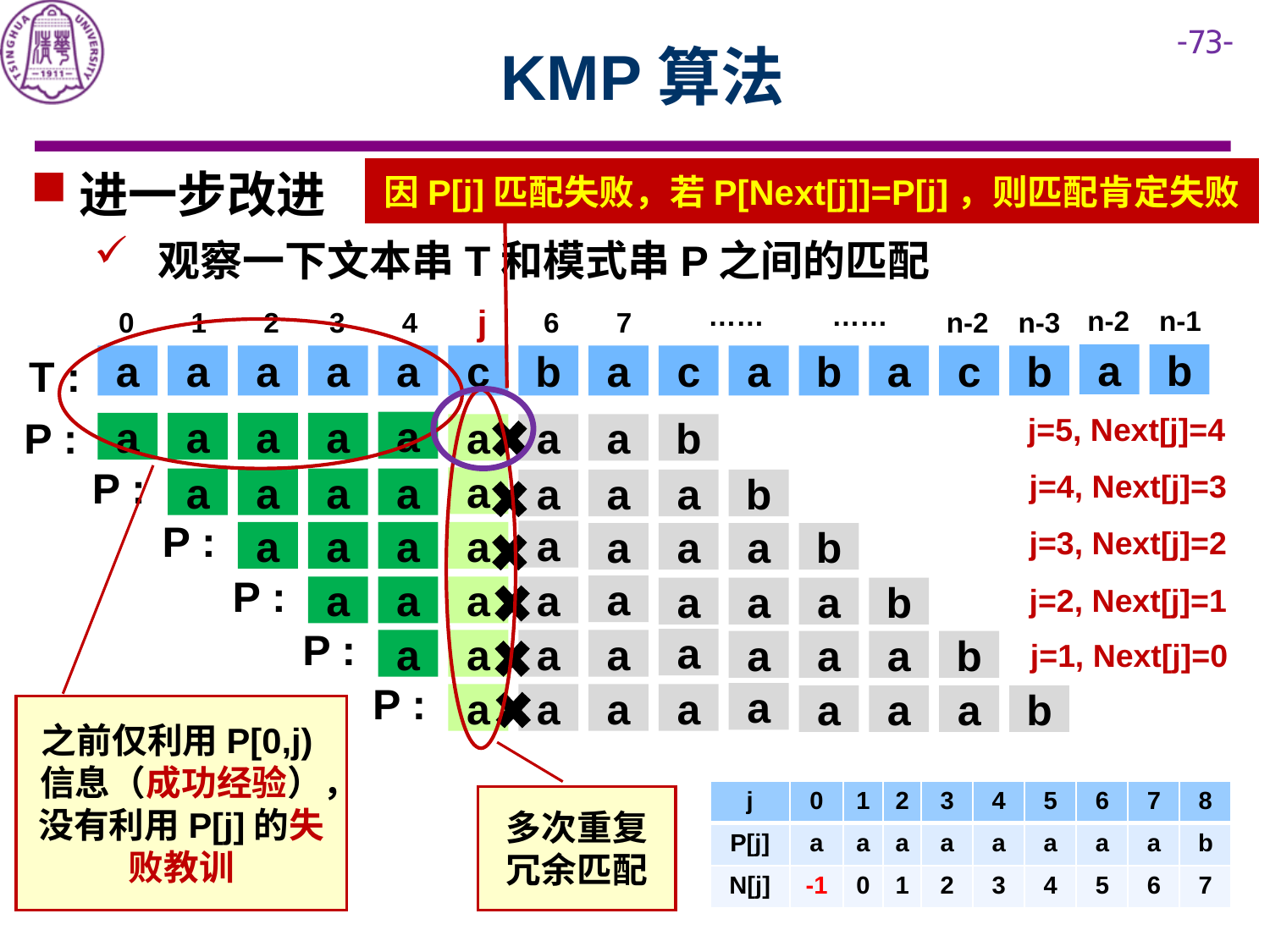

# KMP算法
进一步改进
观察一下文本串T和模式串P之间的匹配
因P[j]匹配失败，若P[Next[j]]=P[j]，则匹配肯定失败
……
……
n-2
n-1
0
1
2
3
4
j
6
7
n-2
n-3

T :
a
b
a
a
a
a
a
c
b
a
c
a
b
a
c
b

j=5, Next[j]=4

a
P :
a
a
a
a
a
a
a
b
j=4, Next[j]=3
P :
a
a
a
a
a
a
a
a
b

P :
j=3, Next[j]=2
a
a
a
a
a
a
a
a
b

P :
j=2, Next[j]=1
a

a
a
a
a
a
a
a
b
P :
a
j=1, Next[j]=0
a
a
a
a
a
a
a
b

P :

a
a
a
a
a
a
a
a
b
之前仅利用P[0,j)信息（成功经验），没有利用P[j]的失败教训
| j | 0 | 1 | 2 | 3 | 4 | 5 | 6 | 7 | 8 |
| --- | --- | --- | --- | --- | --- | --- | --- | --- | --- |
| P[j] | a | a | a | a | a | a | a | a | b |
| N[j] | -1 | 0 | 1 | 2 | 3 | 4 | 5 | 6 | 7 |
多次重复冗余匹配